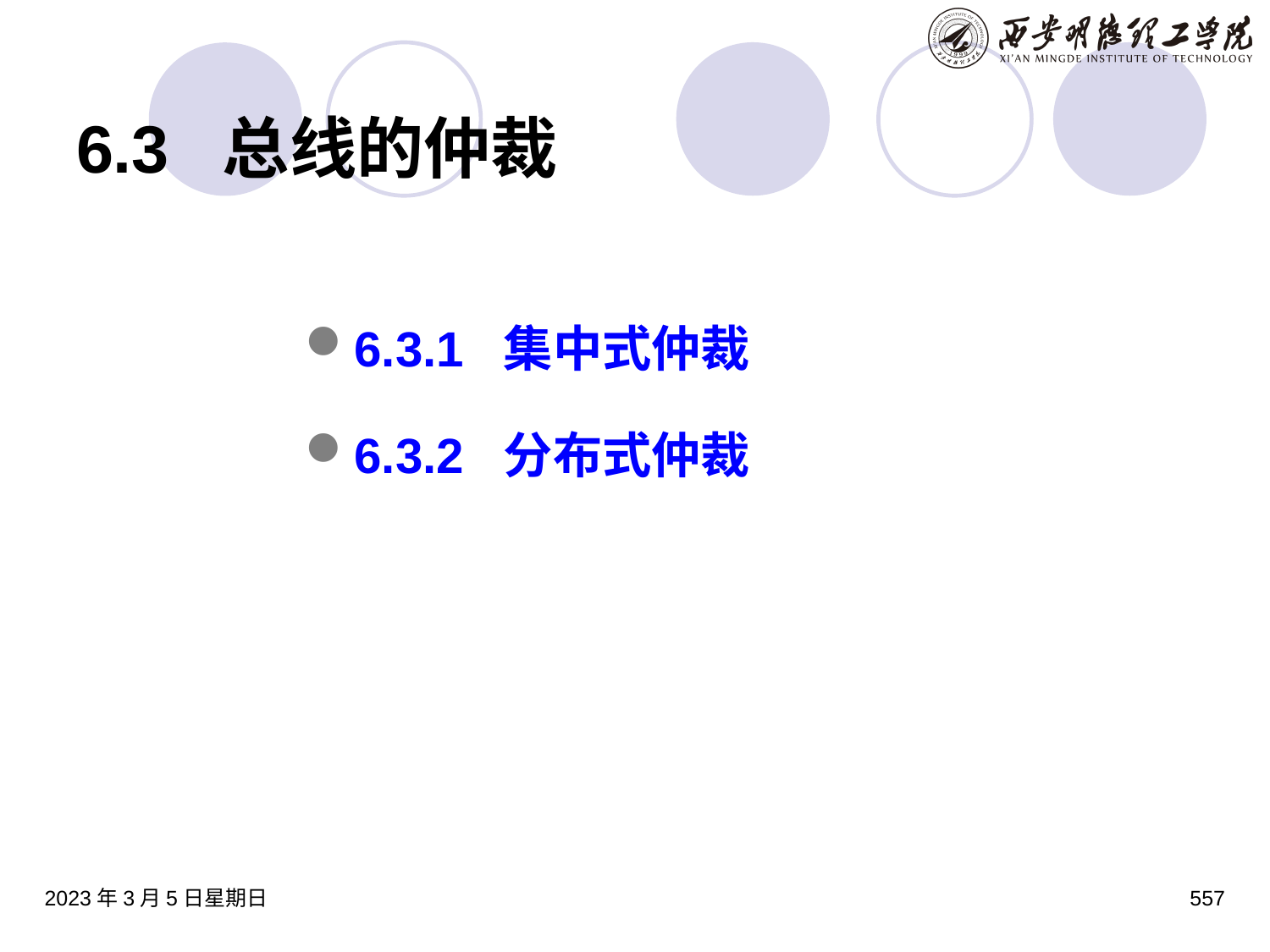

# 6.3  总线的仲裁
6.3.1  集中式仲裁
6.3.2  分布式仲裁
2023年3月5日星期日
557